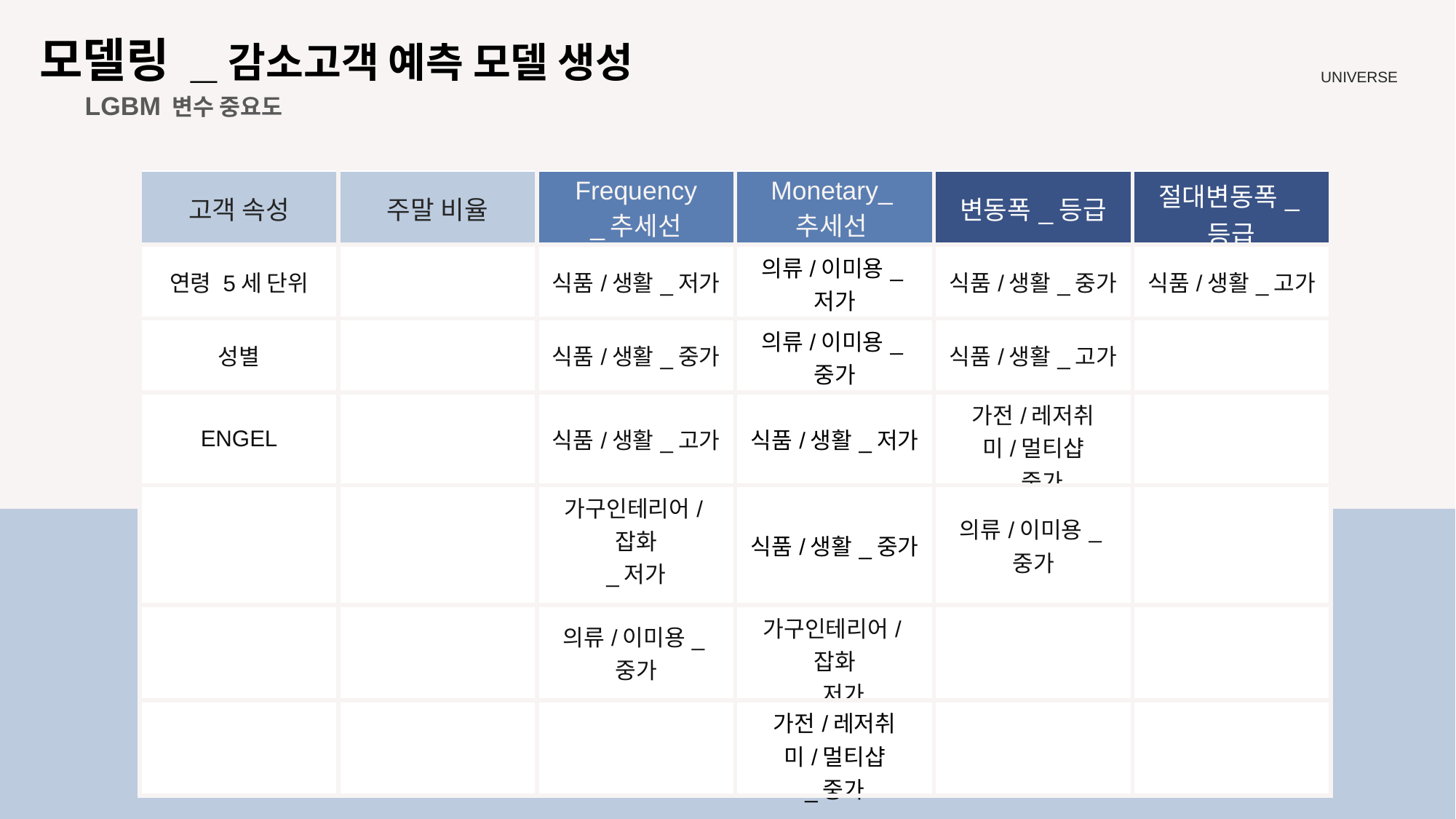

모델링 _감소고객 예측 모델 생성
UNIVERSE
 LGBM 변수 중요도
| 고객 속성 | 주말 비율 | Frequency \_추세선 | Monetary\_추세선 | 변동폭\_등급 | 절대변동폭\_등급 |
| --- | --- | --- | --- | --- | --- |
| 연령 5세 단위 |  | 식품/생활\_저가 | 의류/이미용\_저가 | 식품/생활\_중가 | 식품/생활\_고가 |
| 성별 |  | 식품/생활\_중가 | 의류/이미용\_중가 | 식품/생활\_고가 |  |
| ENGEL |  | 식품/생활\_고가 | 식품/생활\_저가 | 가전/레저취미/멀티샵 \_중가 |  |
|  |  | 가구인테리어/잡화 \_저가 | 식품/생활\_중가 | 의류/이미용\_중가 |  |
|  |  | 의류/이미용\_중가 | 가구인테리어/잡화 \_저가 |  |  |
|  |  |  | 가전/레저취미/멀티샵 \_중가 |  |  |